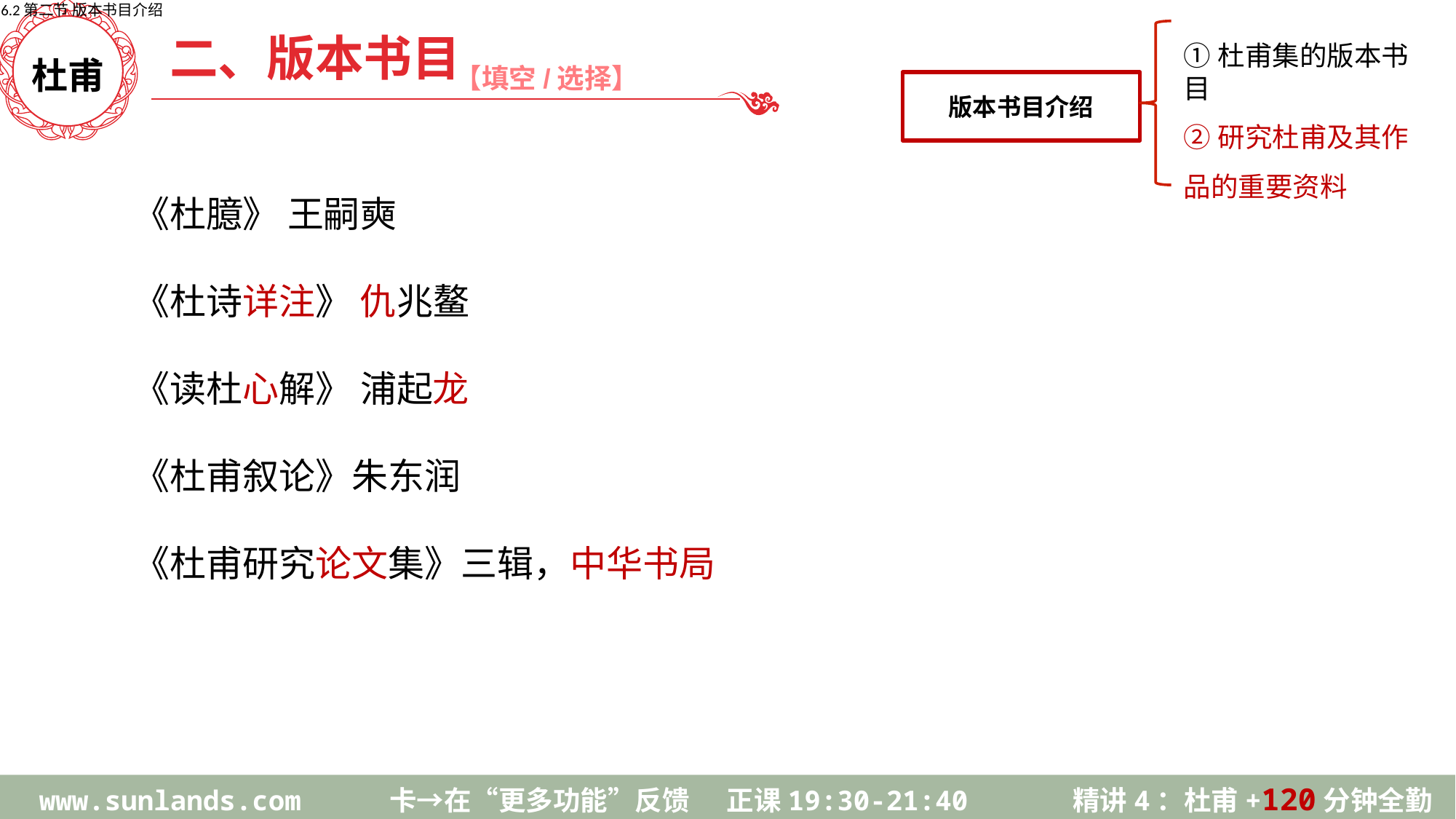

6.2第二节 版本书目介绍

版本书目介绍
二、版本书目
①杜甫集的版本书目
②研究杜甫及其作品的重要资料
【填空/选择】
杜甫

《杜臆》 王嗣奭
《杜诗详注》 仇兆鳌
《读杜心解》 浦起龙
《杜甫叙论》朱东润
《杜甫研究论文集》三辑，中华书局